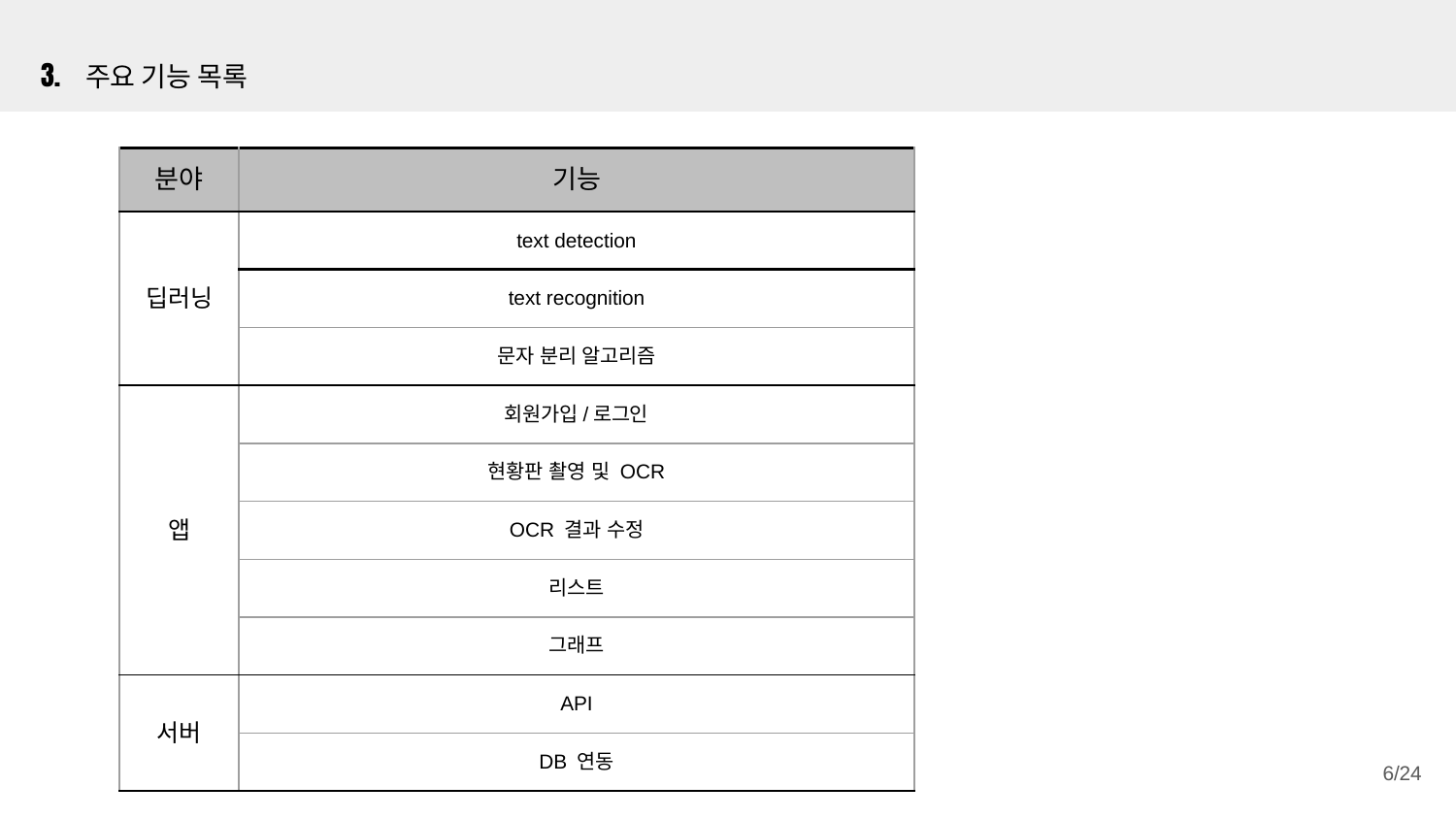

# 3.   주요 기능 목록
| 분야 | 기능 |
| --- | --- |
| 딥러닝 | text detection |
|  | text recognition |
|  | 문자 분리 알고리즘 |
| 앱 | 회원가입/로그인 |
|  | 현황판 촬영 및 OCR |
|  | OCR 결과 수정 |
|  | 리스트 |
|  | 그래프 |
| 서버 | API |
|  | DB 연동 |
6/24